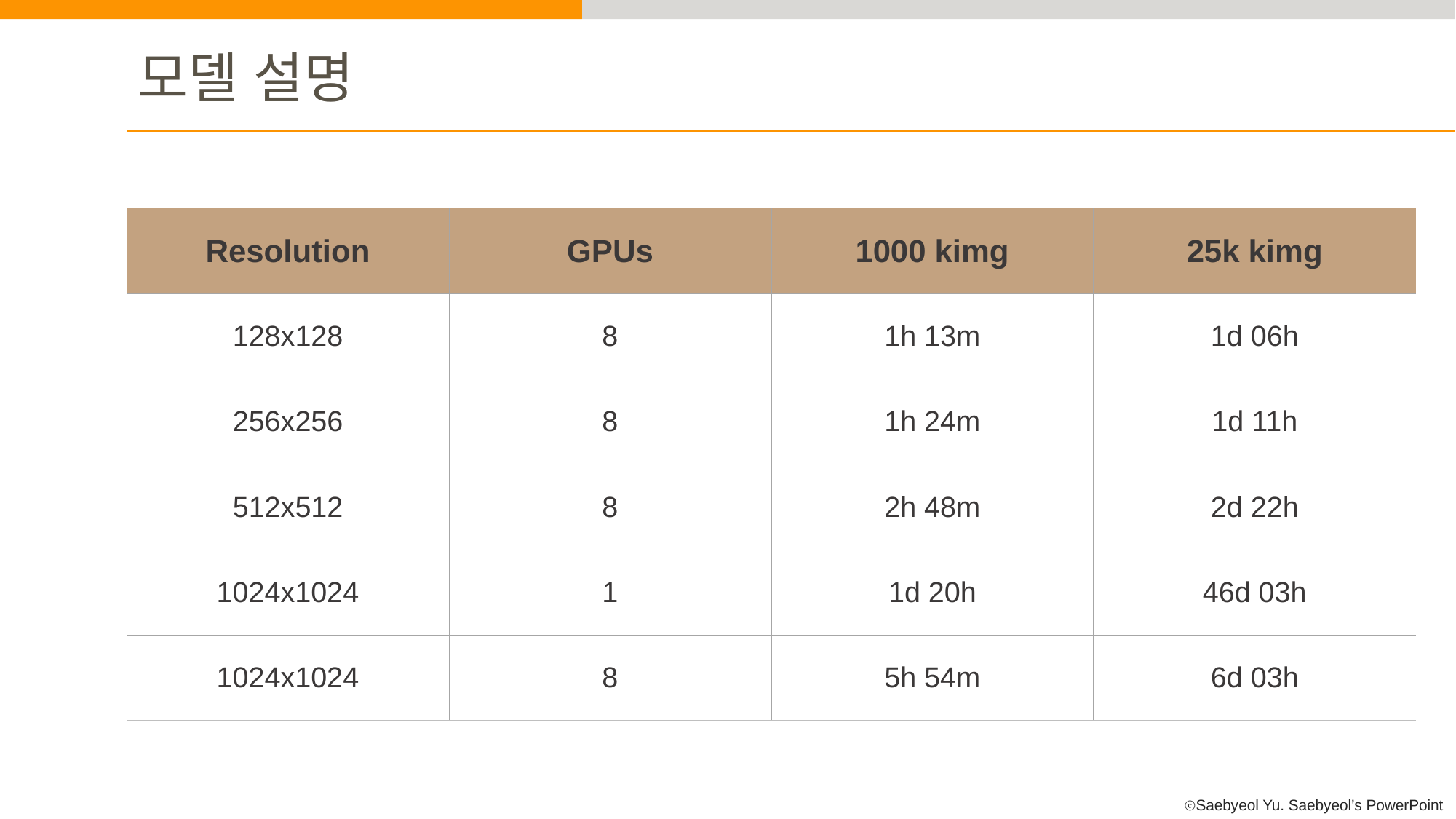

모델 설명
| Resolution | GPUs | 1000 kimg | 25k kimg |
| --- | --- | --- | --- |
| 128x128 | 8 | 1h 13m | 1d 06h |
| 256x256 | 8 | 1h 24m | 1d 11h |
| 512x512 | 8 | 2h 48m | 2d 22h |
| 1024x1024 | 1 | 1d 20h | 46d 03h |
| 1024x1024 | 8 | 5h 54m | 6d 03h |